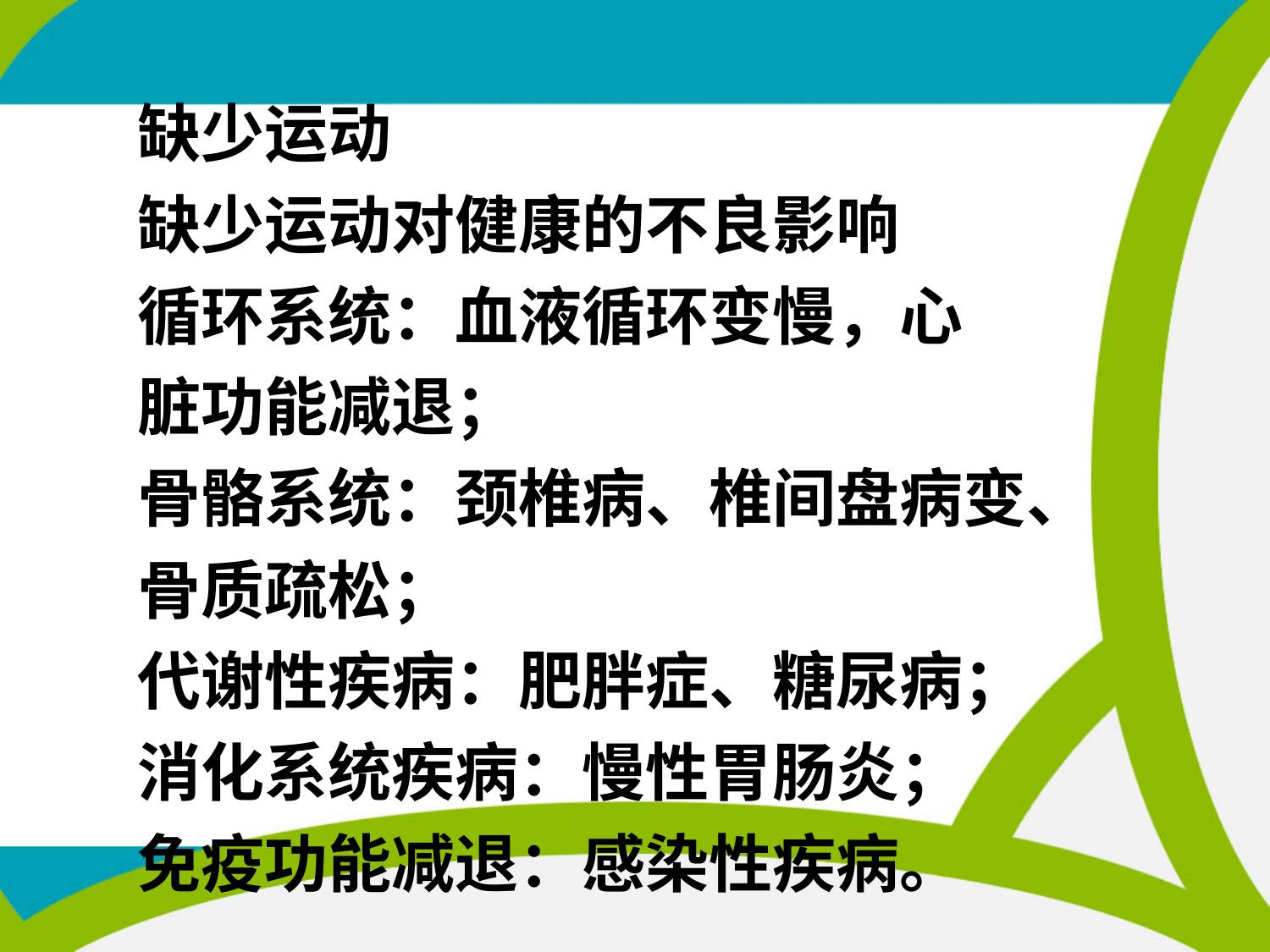

# 缺少运动 缺少运动对健康的不良影响 循环系统：血液循环变慢，心 脏功能减退； 骨骼系统：颈椎病、椎间盘病变、 骨质疏松； 代谢性疾病：肥胖症、糖尿病； 消化系统疾病：慢性胃肠炎； 免疫功能减退：感染性疾病。